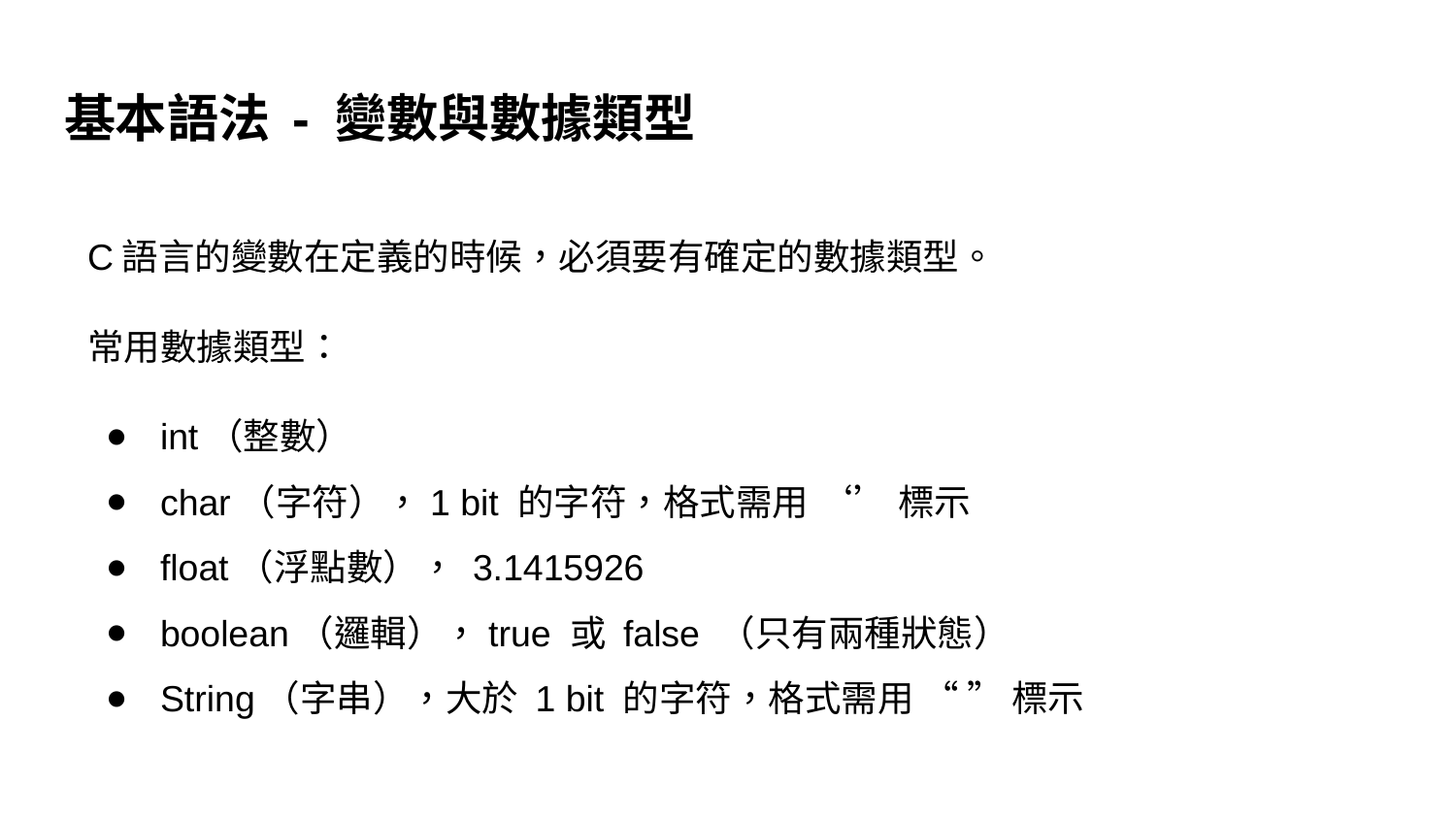

基本語法 - 變數與數據類型
C語言的變數在定義的時候，必須要有確定的數據類型。
常用數據類型：
int（整數）
char（字符），1 bit 的字符，格式需用 ‘’ 標示
float（浮點數）， 3.1415926
boolean（邏輯），true 或 false （只有兩種狀態）
String（字串），大於 1 bit 的字符，格式需用 “ ” 標示